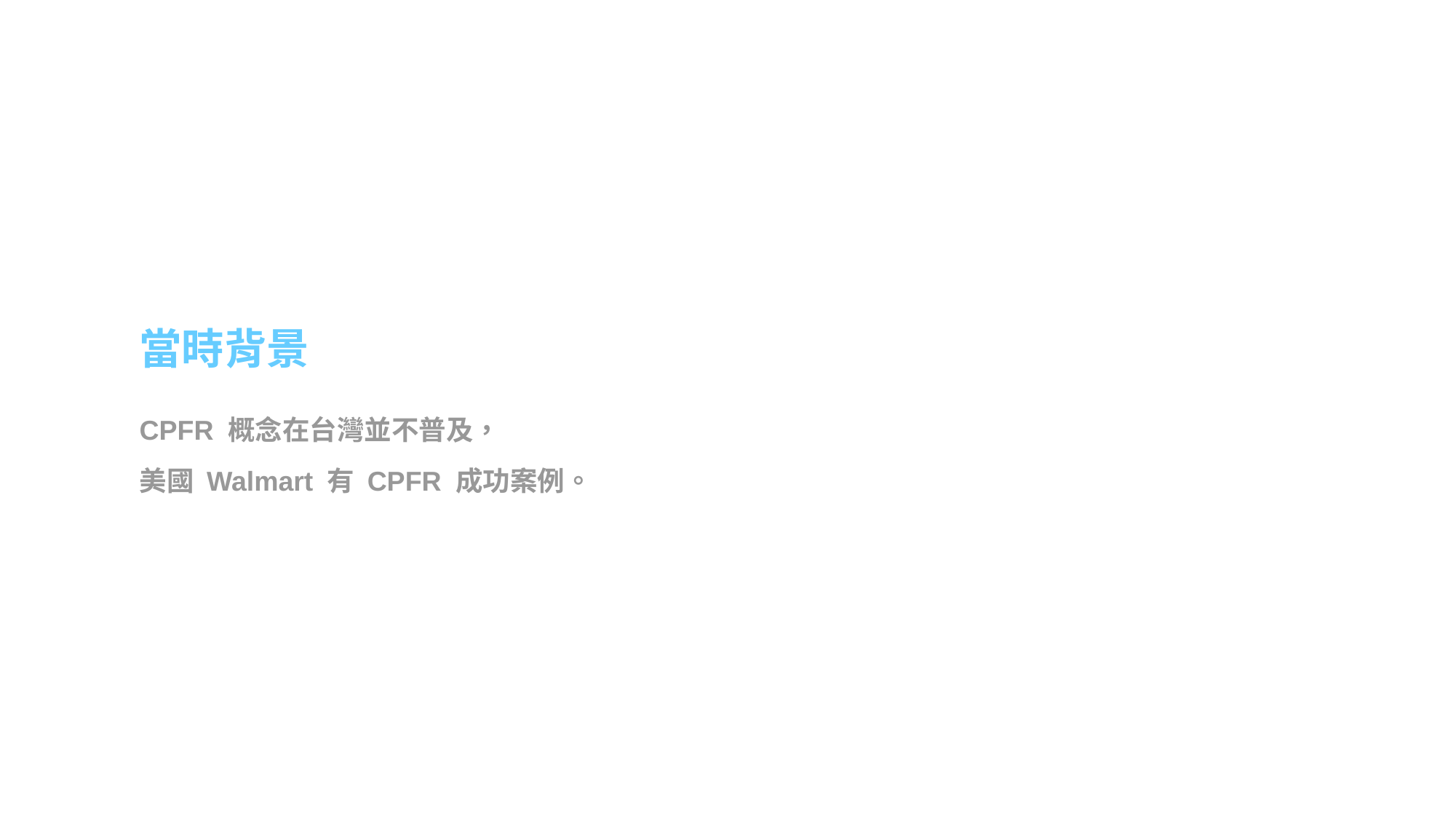

當時背景

CPFR 概念在台灣並不普及，
美國 Walmart 有 CPFR 成功案例。